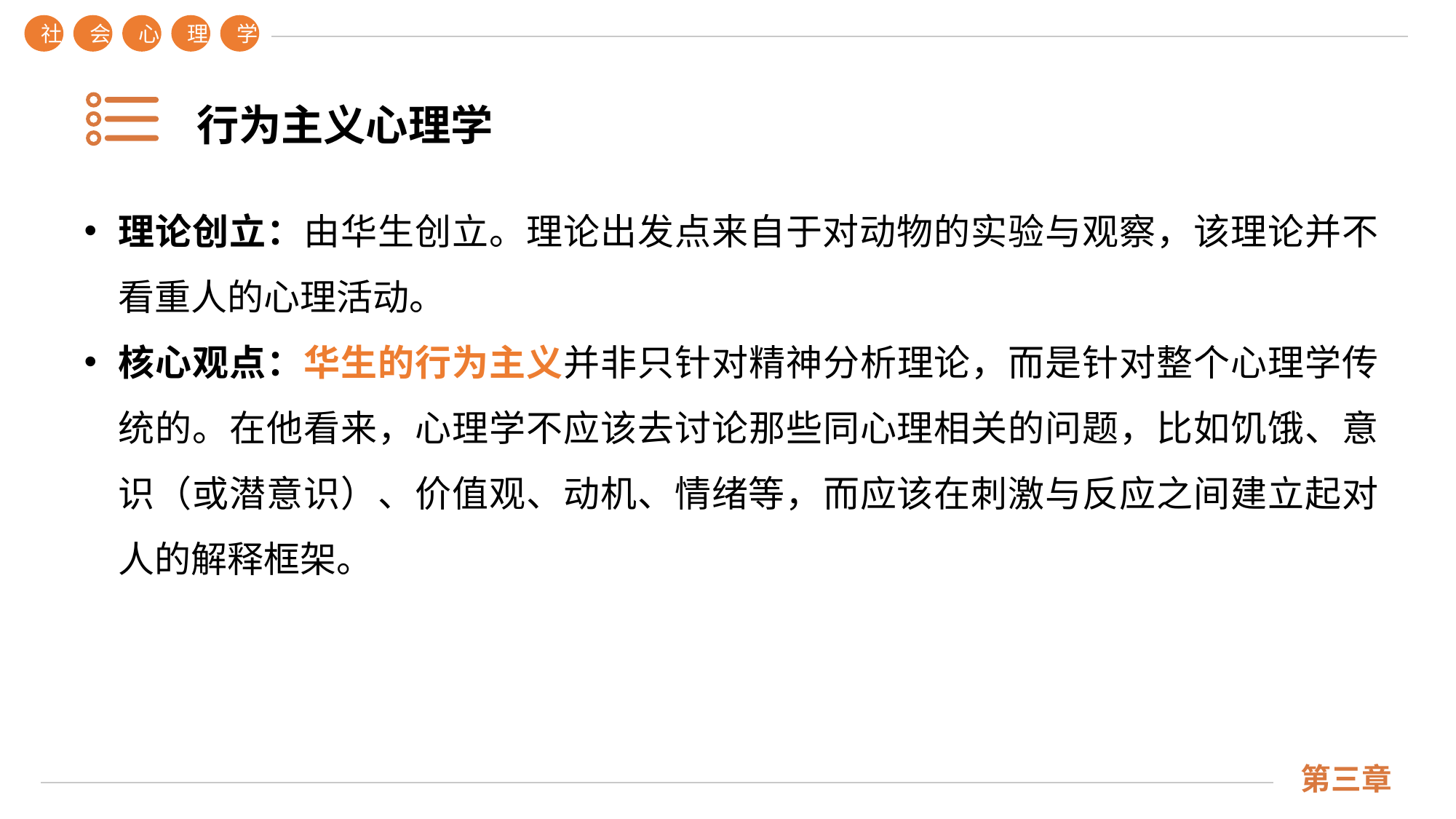

社
会
心
理
学

行为主义心理学
理论创立：由华生创立。理论出发点来自于对动物的实验与观察，该理论并不看重人的心理活动。
核心观点：华生的行为主义并非只针对精神分析理论，而是针对整个心理学传统的。在他看来，心理学不应该去讨论那些同心理相关的问题，比如饥饿、意识（或潜意识）、价值观、动机、情绪等，而应该在刺激与反应之间建立起对人的解释框架。
第三章